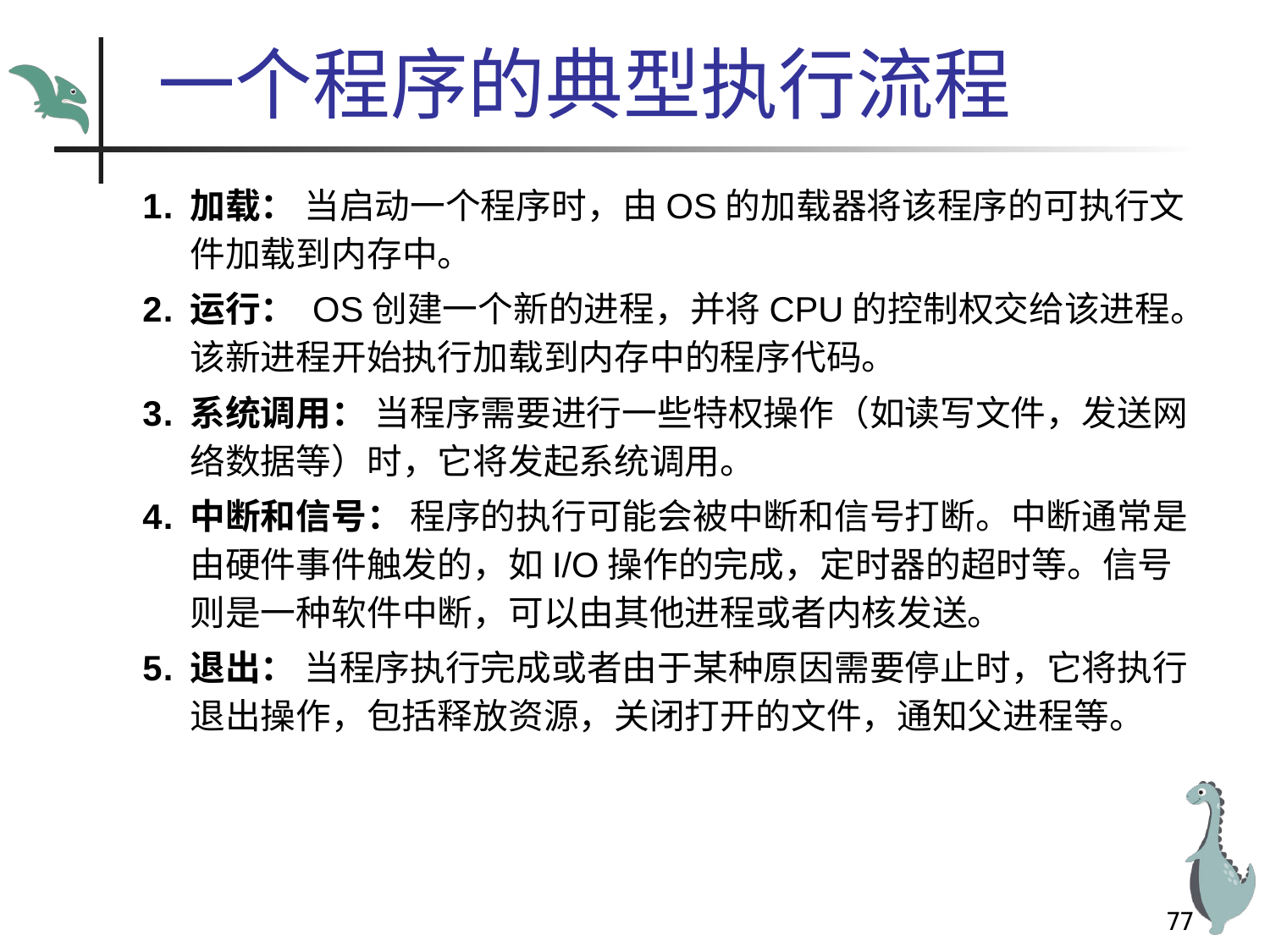

# 一个程序的典型执行流程
加载： 当启动一个程序时，由OS的加载器将该程序的可执行文件加载到内存中。
运行： OS创建一个新的进程，并将CPU的控制权交给该进程。该新进程开始执行加载到内存中的程序代码。
系统调用： 当程序需要进行一些特权操作（如读写文件，发送网络数据等）时，它将发起系统调用。
中断和信号： 程序的执行可能会被中断和信号打断。中断通常是由硬件事件触发的，如I/O操作的完成，定时器的超时等。信号则是一种软件中断，可以由其他进程或者内核发送。
退出： 当程序执行完成或者由于某种原因需要停止时，它将执行退出操作，包括释放资源，关闭打开的文件，通知父进程等。
77